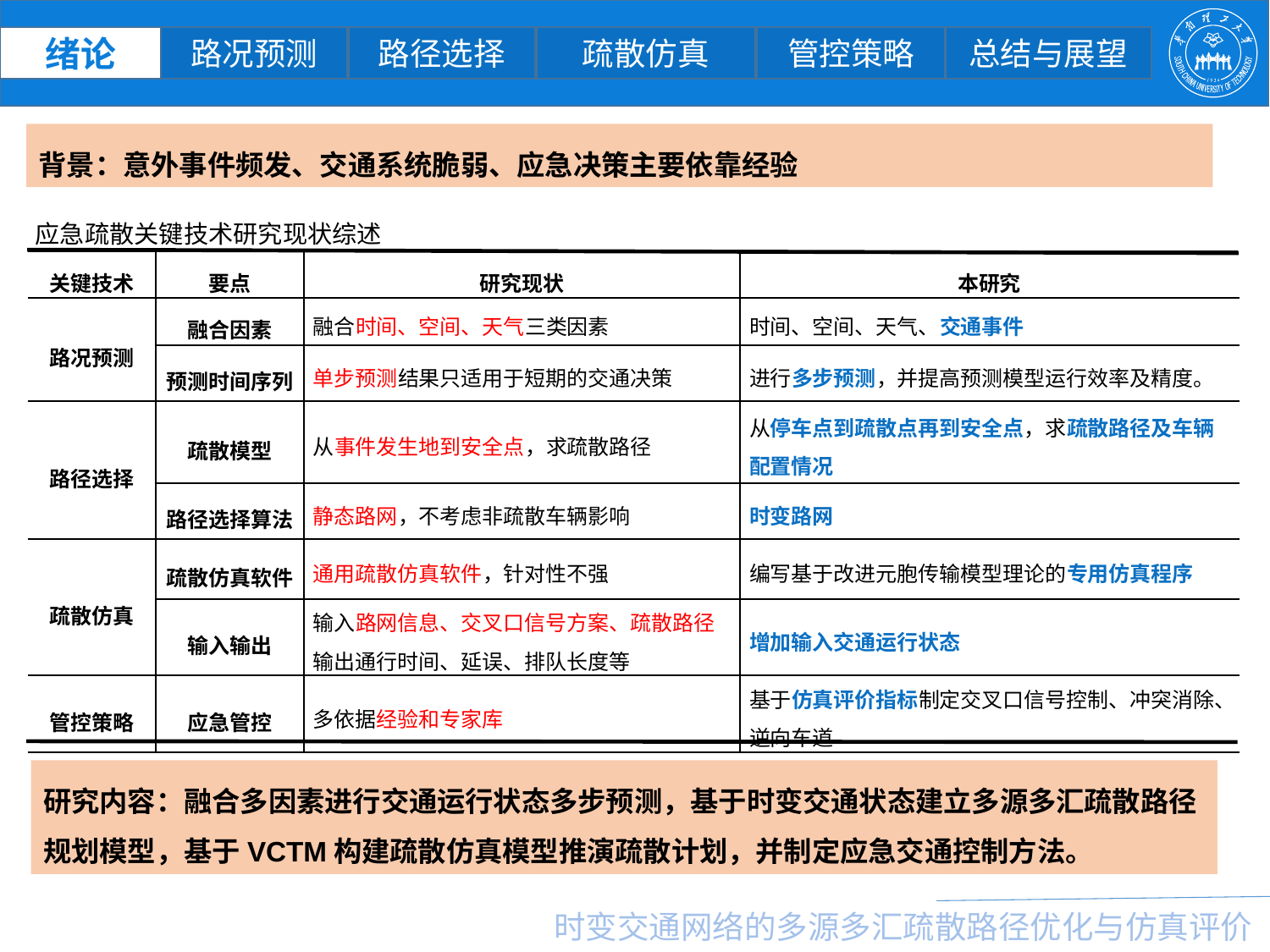

疏散仿真
管控策略
总结与展望
绪论
路况预测
路径选择
背景：意外事件频发、交通系统脆弱、应急决策主要依靠经验
应急疏散关键技术研究现状综述
| 关键技术 | 要点 | 研究现状 | 本研究 |
| --- | --- | --- | --- |
| 路况预测 | 融合因素 | 融合时间、空间、天气三类因素 | 时间、空间、天气、交通事件 |
|  | 预测时间序列 | 单步预测结果只适用于短期的交通决策 | 进行多步预测，并提高预测模型运行效率及精度。 |
| 路径选择 | 疏散模型 | 从事件发生地到安全点，求疏散路径 | 从停车点到疏散点再到安全点，求疏散路径及车辆配置情况 |
|  | 路径选择算法 | 静态路网，不考虑非疏散车辆影响 | 时变路网 |
| 疏散仿真 | 疏散仿真软件 | 通用疏散仿真软件，针对性不强 | 编写基于改进元胞传输模型理论的专用仿真程序 |
|  | 输入输出 | 输入路网信息、交叉口信号方案、疏散路径 输出通行时间、延误、排队长度等 | 增加输入交通运行状态 |
| 管控策略 | 应急管控 | 多依据经验和专家库 | 基于仿真评价指标制定交叉口信号控制、冲突消除、逆向车道 |
研究内容：融合多因素进行交通运行状态多步预测，基于时变交通状态建立多源多汇疏散路径规划模型，基于VCTM构建疏散仿真模型推演疏散计划，并制定应急交通控制方法。
时变交通网络的多源多汇疏散路径优化与仿真评价